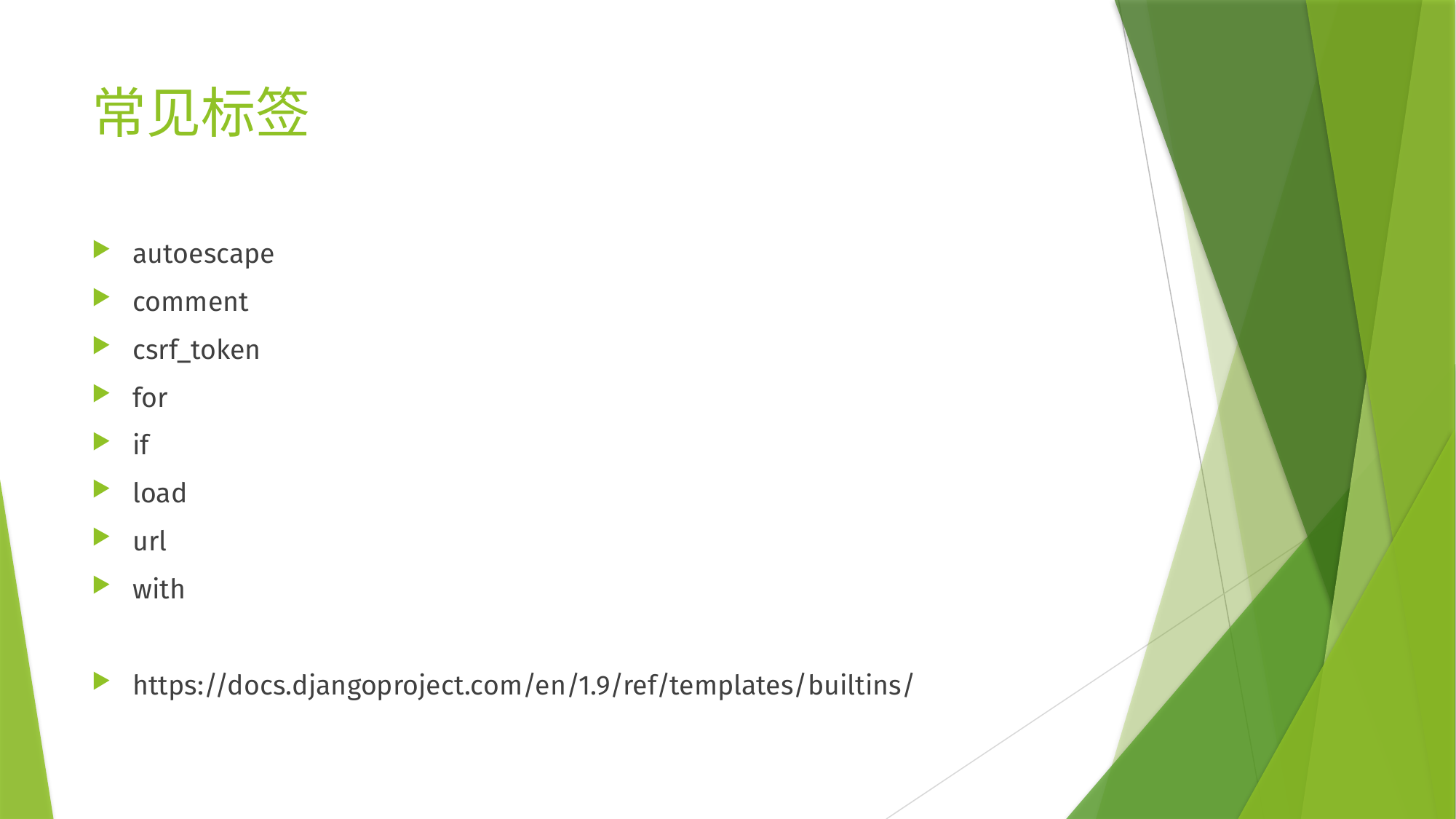

# 常见标签
autoescape
comment
csrf_token
for
if
load
url
with

https://docs.djangoproject.com/en/1.9/ref/templates/builtins/